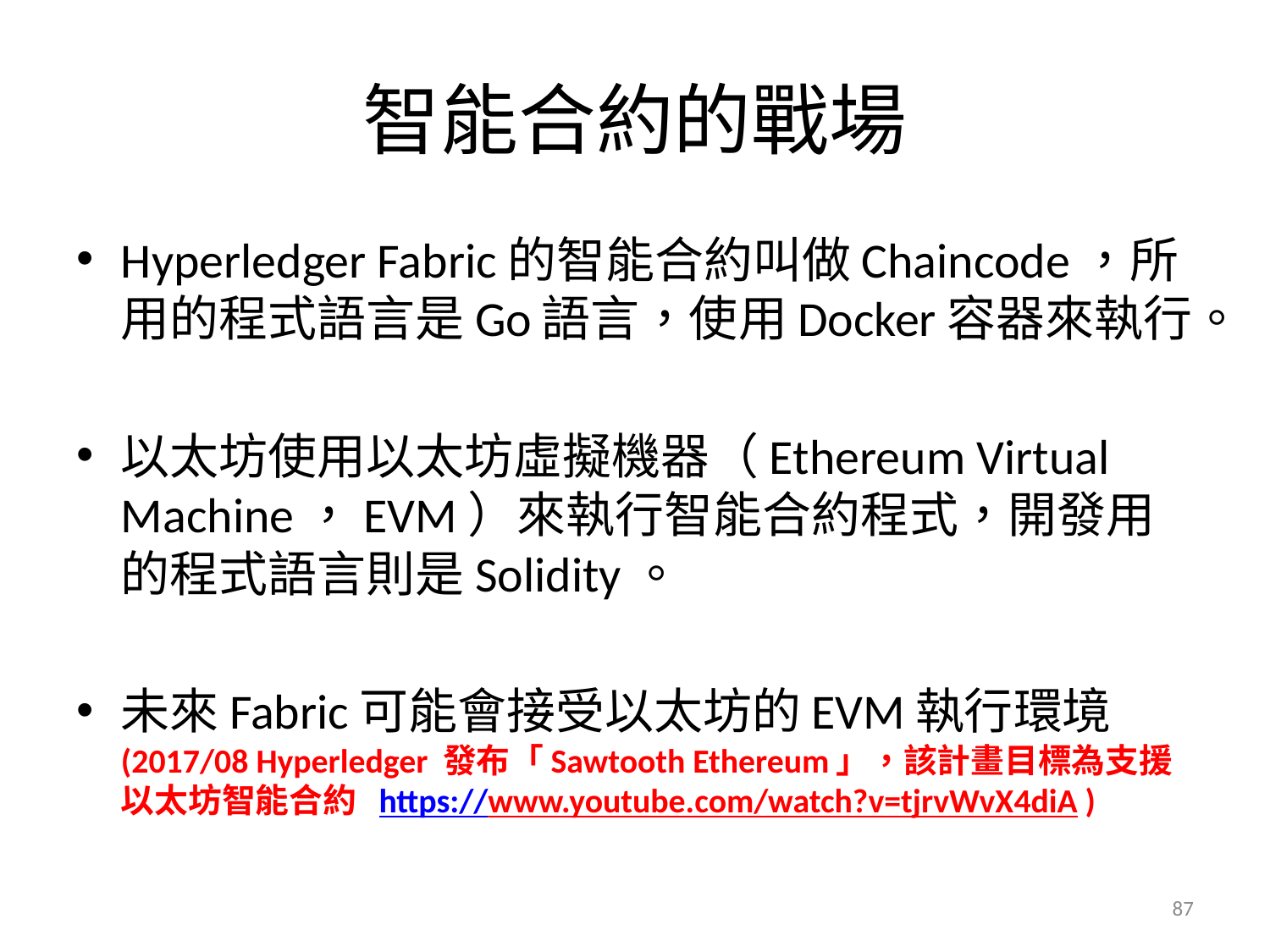

# 智能合約的戰場
Hyperledger Fabric的智能合約叫做Chaincode，所用的程式語言是Go語言，使用Docker容器來執行。

以太坊使用以太坊虛擬機器（Ethereum Virtual Machine，EVM）來執行智能合約程式，開發用的程式語言則是Solidity。

未來Fabric可能會接受以太坊的EVM執行環境(2017/08 Hyperledger 發布「Sawtooth Ethereum」，該計畫目標為支援以太坊智能合約  https://www.youtube.com/watch?v=tjrvWvX4diA )
87